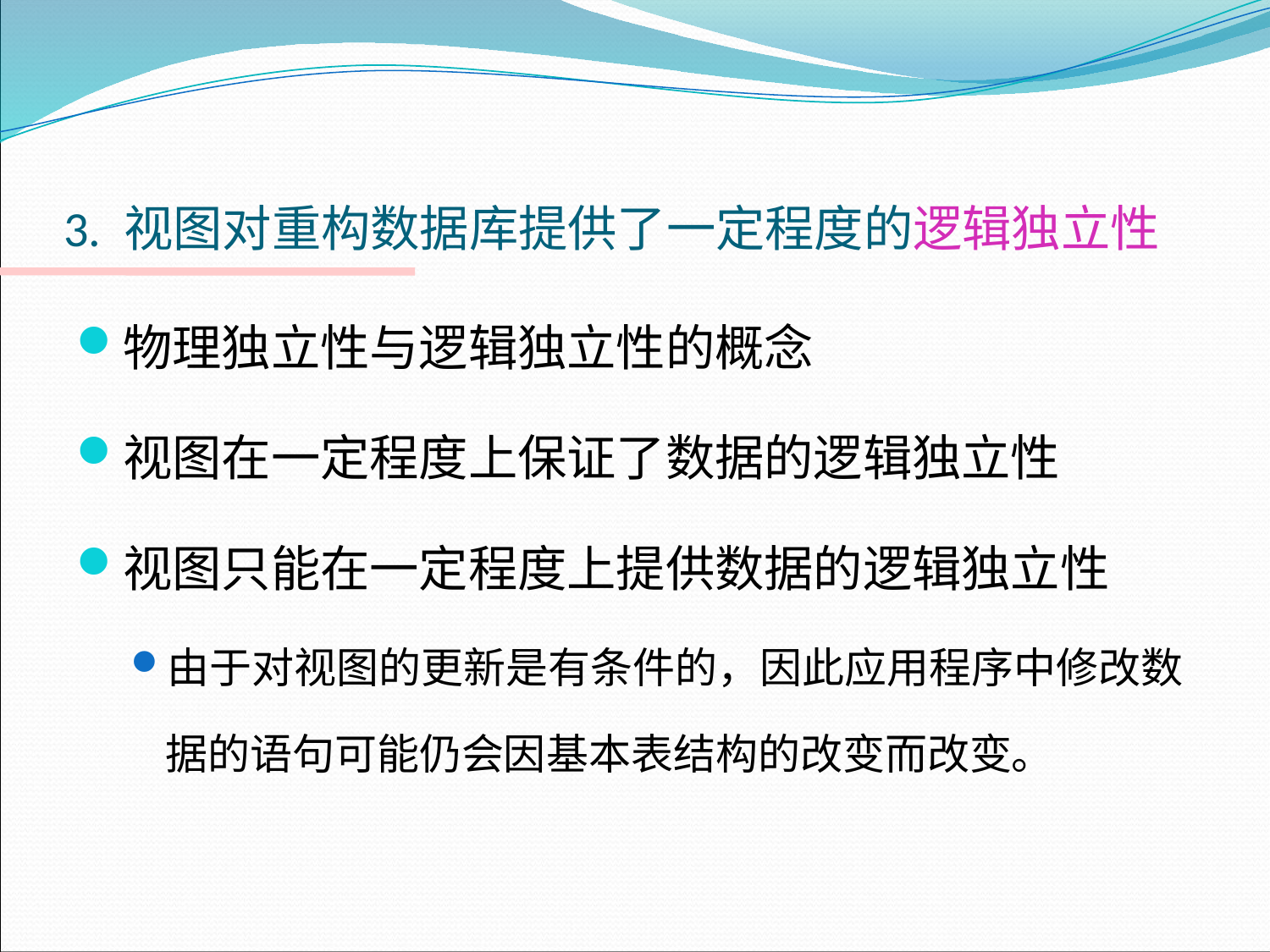

# 3. 视图对重构数据库提供了一定程度的逻辑独立性
物理独立性与逻辑独立性的概念
视图在一定程度上保证了数据的逻辑独立性
视图只能在一定程度上提供数据的逻辑独立性
由于对视图的更新是有条件的，因此应用程序中修改数据的语句可能仍会因基本表结构的改变而改变。

400